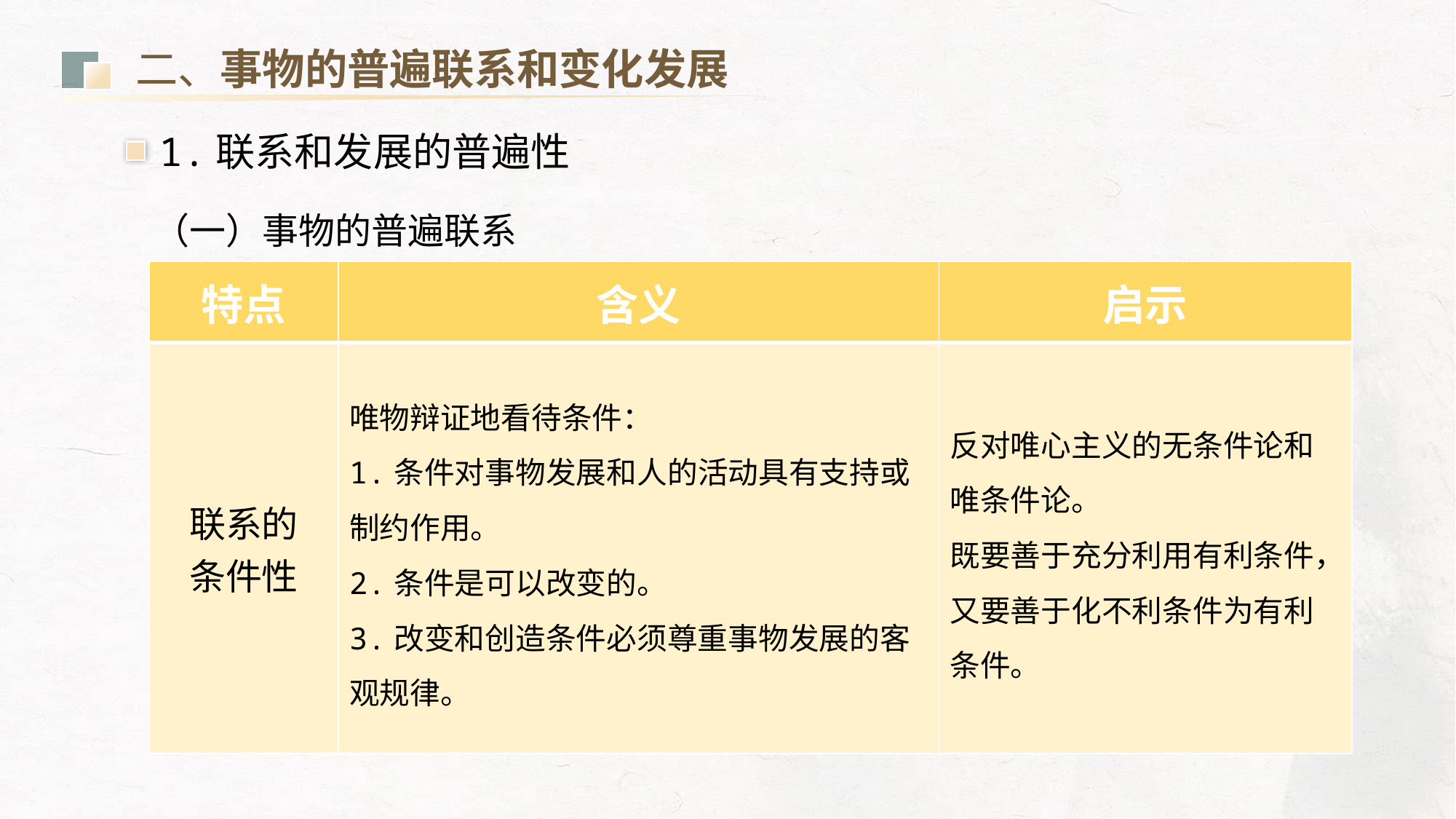

二、事物的普遍联系和变化发展

1.联系和发展的普遍性

（一）事物的普遍联系
| 特点 | 含义 | 启示 |
| --- | --- | --- |
| 联系的 条件性 | 唯物辩证地看待条件： 1.条件对事物发展和人的活动具有支持或制约作用。 2.条件是可以改变的。 3.改变和创造条件必须尊重事物发展的客观规律。 | 反对唯心主义的无条件论和唯条件论。 既要善于充分利用有利条件，又要善于化不利条件为有利条件。 |